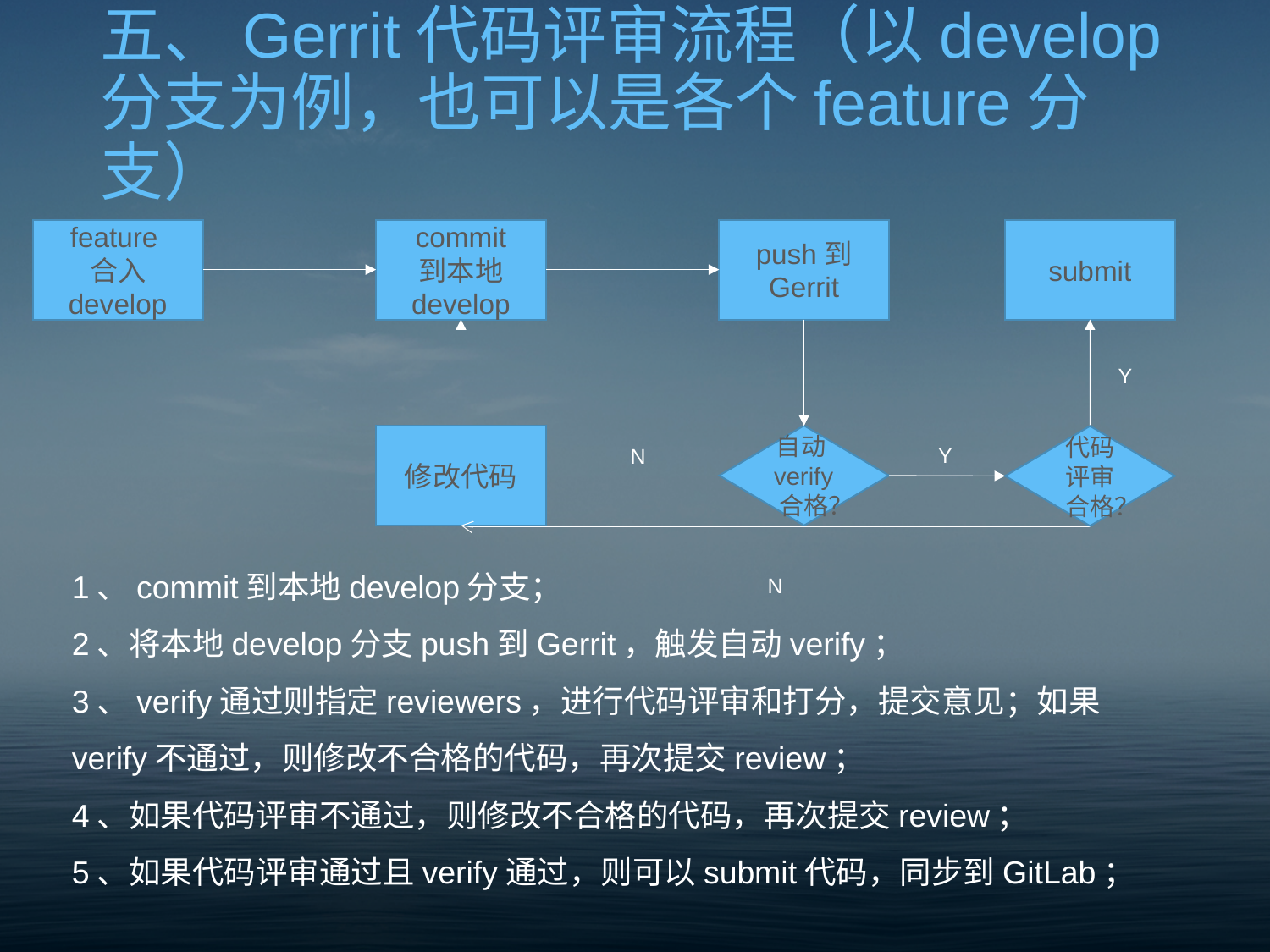

# 五、Gerrit代码评审流程（以develop分支为例，也可以是各个feature分支）
feature
合入
develop
commit
到本地 develop
push到
Gerrit
submit
修改代码
自动verify合格？
N
Y
代码评审合格？
Y
1、commit到本地develop分支；
2、将本地develop分支push到Gerrit，触发自动verify；
3、verify通过则指定reviewers，进行代码评审和打分，提交意见；如果verify不通过，则修改不合格的代码，再次提交review；
4、如果代码评审不通过，则修改不合格的代码，再次提交review；
5、如果代码评审通过且verify通过，则可以submit代码，同步到GitLab；
N